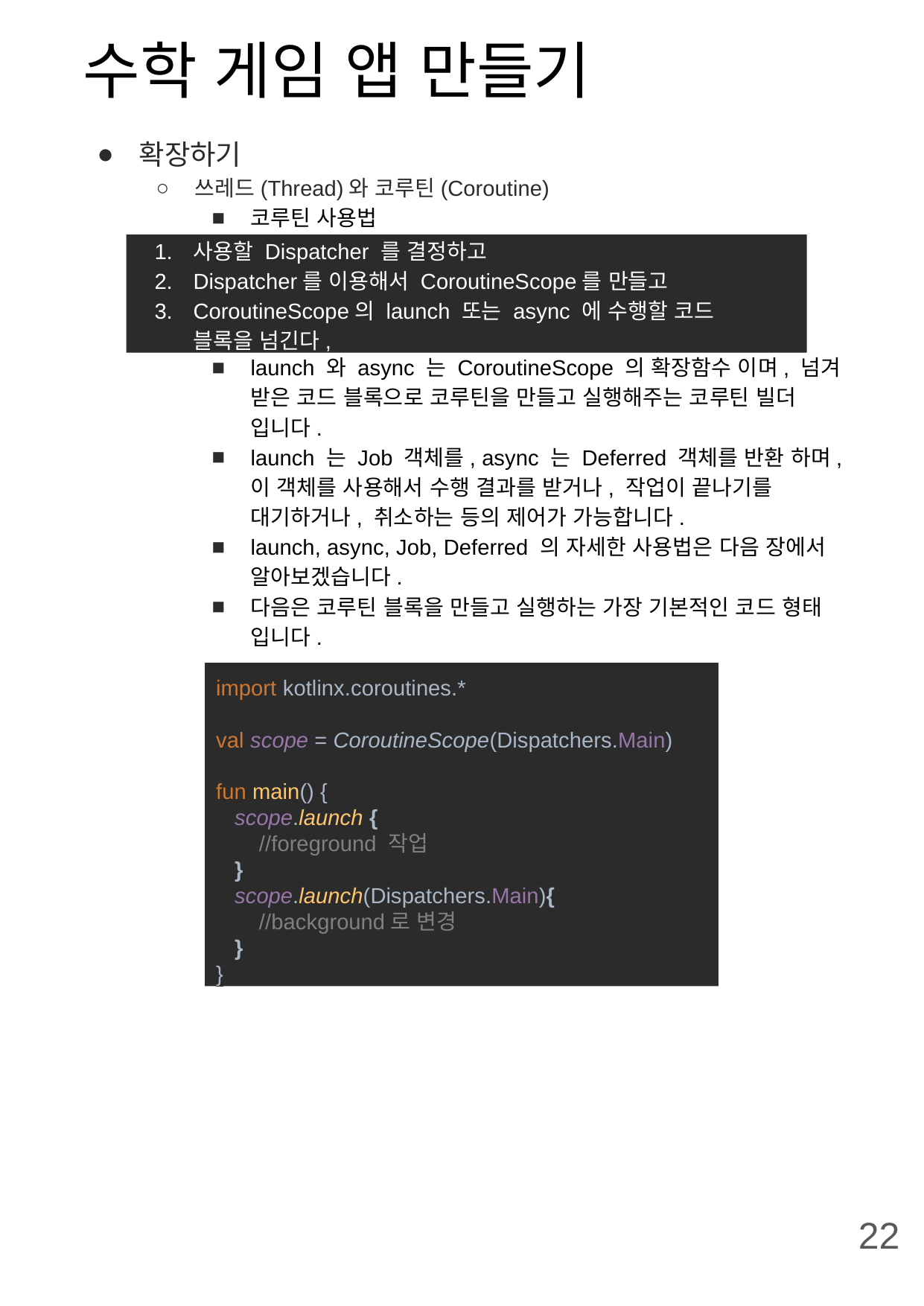

# 수학 게임 앱 만들기
확장하기
쓰레드(Thread)와 코루틴(Coroutine)
코루틴 사용법

launch 와 async 는 CoroutineScope 의 확장함수 이며, 넘겨 받은 코드 블록으로 코루틴을 만들고 실행해주는 코루틴 빌더 입니다.
launch 는 Job 객체를, async 는 Deferred 객체를 반환 하며, 이 객체를 사용해서 수행 결과를 받거나, 작업이 끝나기를 대기하거나, 취소하는 등의 제어가 가능합니다.
launch, async, Job, Deferred 의 자세한 사용법은 다음 장에서 알아보겠습니다.
다음은 코루틴 블록을 만들고 실행하는 가장 기본적인 코드 형태 입니다.

사용할 Dispatcher 를 결정하고
Dispatcher를 이용해서 CoroutineScope를 만들고
CoroutineScope의 launch 또는 async 에 수행할 코드 블록을 넘긴다,
import kotlinx.coroutines.*

val scope = CoroutineScope(Dispatchers.Main)

fun main() {
   scope.launch {
       //foreground 작업
   }
   scope.launch(Dispatchers.Main){
       //background로 변경
   }
}
22